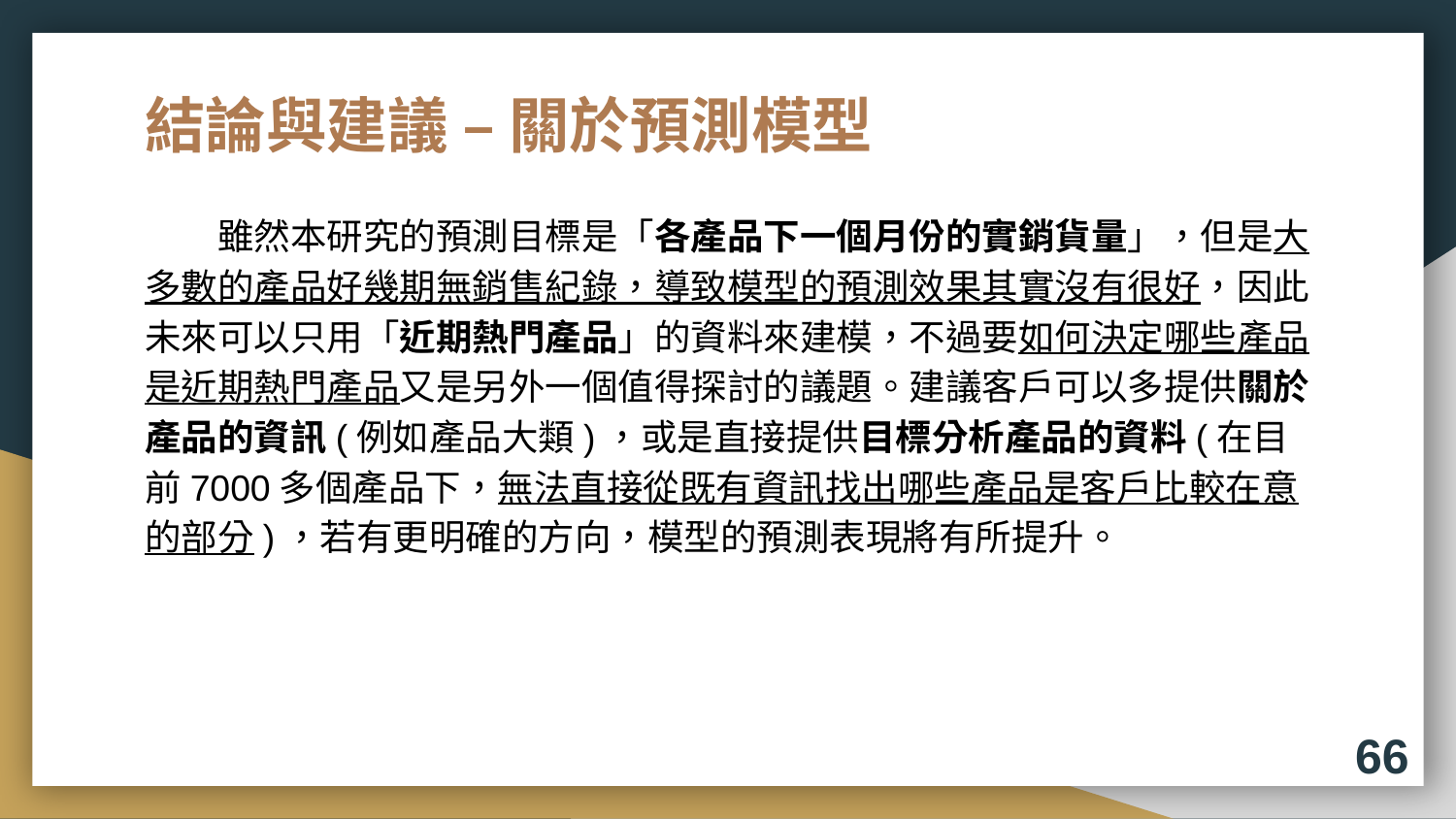

# 結論與建議 – 關於預測模型
雖然本研究的預測目標是「各產品下一個月份的實銷貨量」，但是大多數的產品好幾期無銷售紀錄，導致模型的預測效果其實沒有很好，因此未來可以只用「近期熱門產品」的資料來建模，不過要如何決定哪些產品是近期熱門產品又是另外一個值得探討的議題。建議客戶可以多提供關於產品的資訊(例如產品大類)，或是直接提供目標分析產品的資料(在目前7000多個產品下，無法直接從既有資訊找出哪些產品是客戶比較在意的部分)，若有更明確的方向，模型的預測表現將有所提升。
66